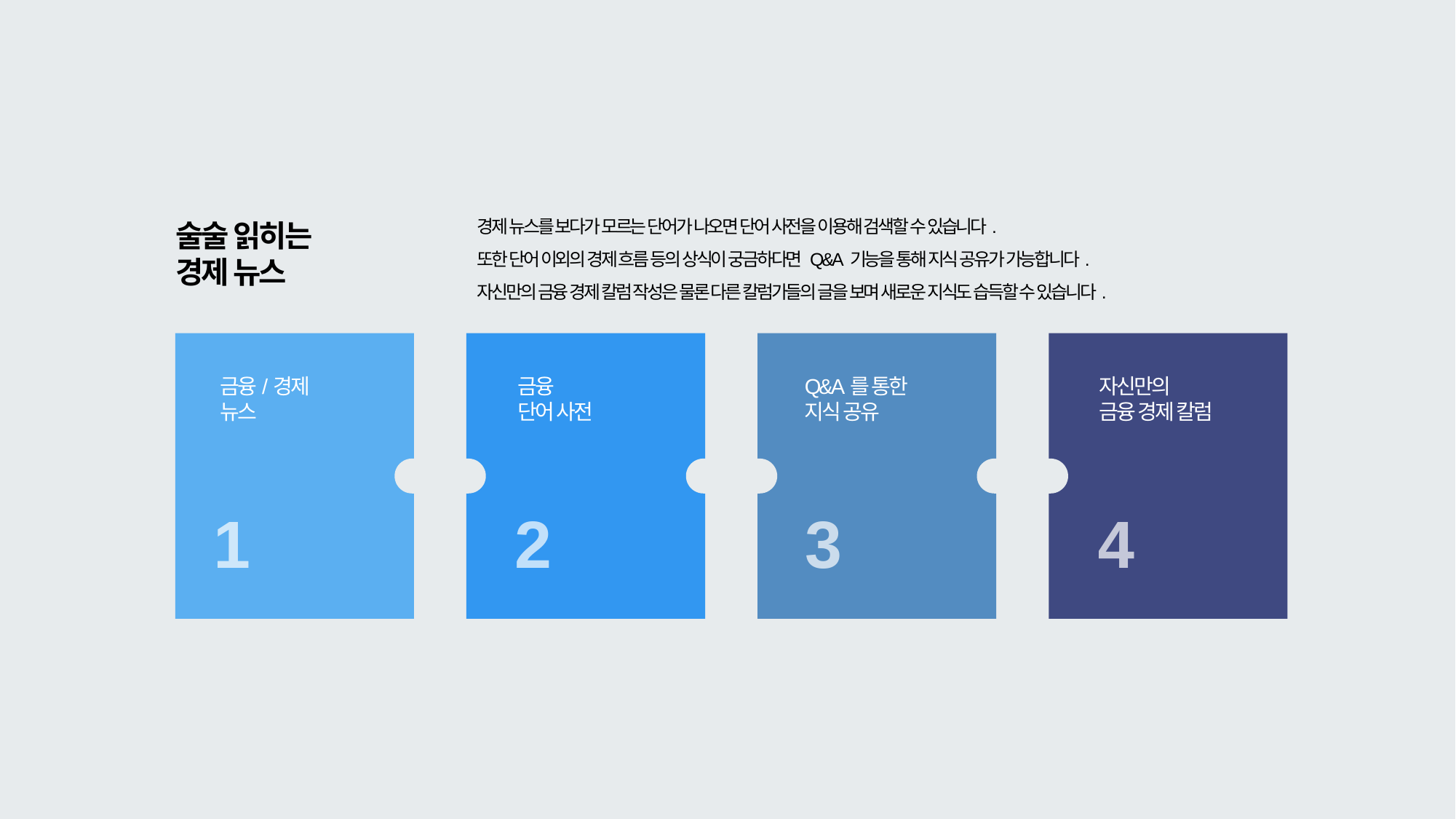

경제 뉴스를 보다가 모르는 단어가 나오면 단어 사전을 이용해 검색할 수 있습니다.
또한 단어 이외의 경제 흐름 등의 상식이 궁금하다면 Q&A 기능을 통해 지식 공유가 가능합니다.
자신만의 금융 경제 칼럼 작성은 물론 다른 칼럼가들의 글을 보며 새로운 지식도 습득할 수 있습니다.
술술 읽히는
경제 뉴스

금융/경제
뉴스
금융
단어 사전
Q&A를 통한
지식 공유
자신만의
금융 경제 칼럼

4
1
2
3